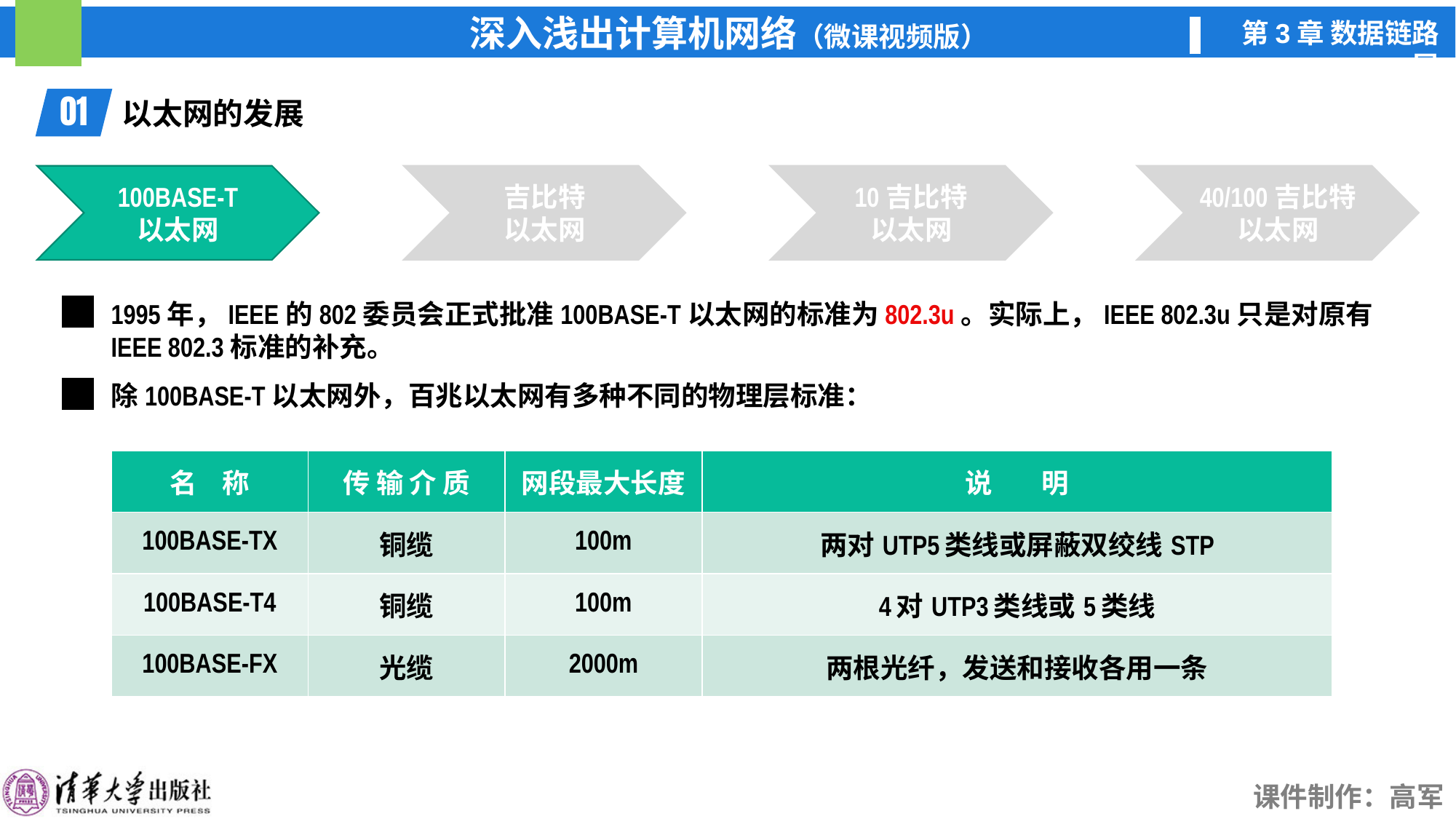

01
以太网的发展
100BASE-T
以太网
100BASE-T
以太网
吉比特
以太网
10吉比特
以太网
40/100吉比特
以太网
1995年，IEEE的802委员会正式批准100BASE-T以太网的标准为802.3u。实际上，IEEE 802.3u只是对原有IEEE 802.3标准的补充。

除100BASE-T以太网外，百兆以太网有多种不同的物理层标准：

| 名 称 | 传 输 介 质 | 网段最大长度 | 说 明 |
| --- | --- | --- | --- |
| 100BASE-TX | 铜缆 | 100m | 两对UTP5类线或屏蔽双绞线STP |
| 100BASE-T4 | 铜缆 | 100m | 4对UTP3类线或5类线 |
| 100BASE-FX | 光缆 | 2000m | 两根光纤，发送和接收各用一条 |